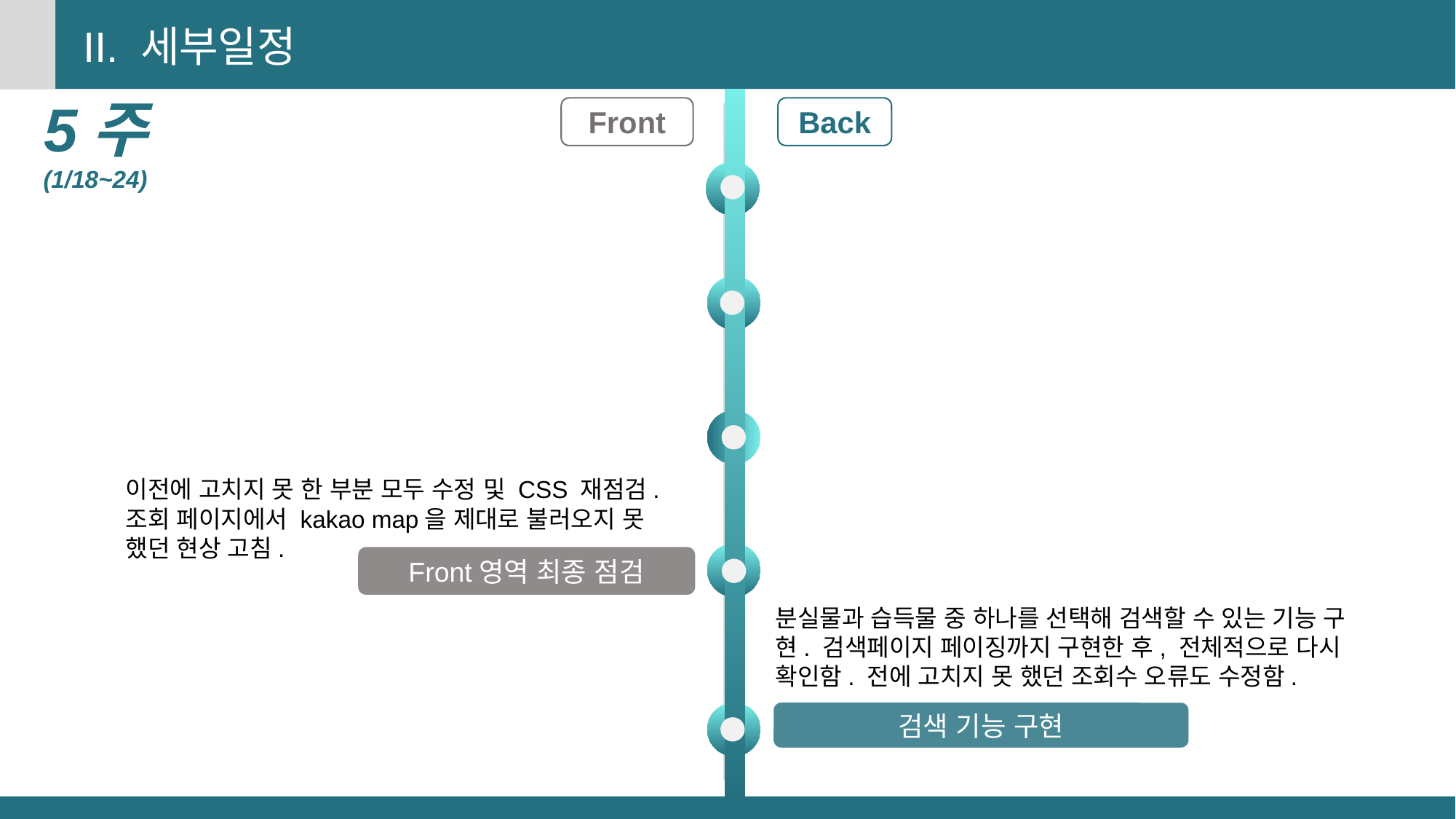

II. 세부일정
5주
(1/18~24)

Front
Back
이전에 고치지 못 한 부분 모두 수정 및 CSS 재점검. 조회 페이지에서 kakao map을 제대로 불러오지 못 했던 현상 고침.
Front영역 최종 점검
분실물과 습득물 중 하나를 선택해 검색할 수 있는 기능 구현. 검색페이지 페이징까지 구현한 후, 전체적으로 다시 확인함. 전에 고치지 못 했던 조회수 오류도 수정함.
검색 기능 구현